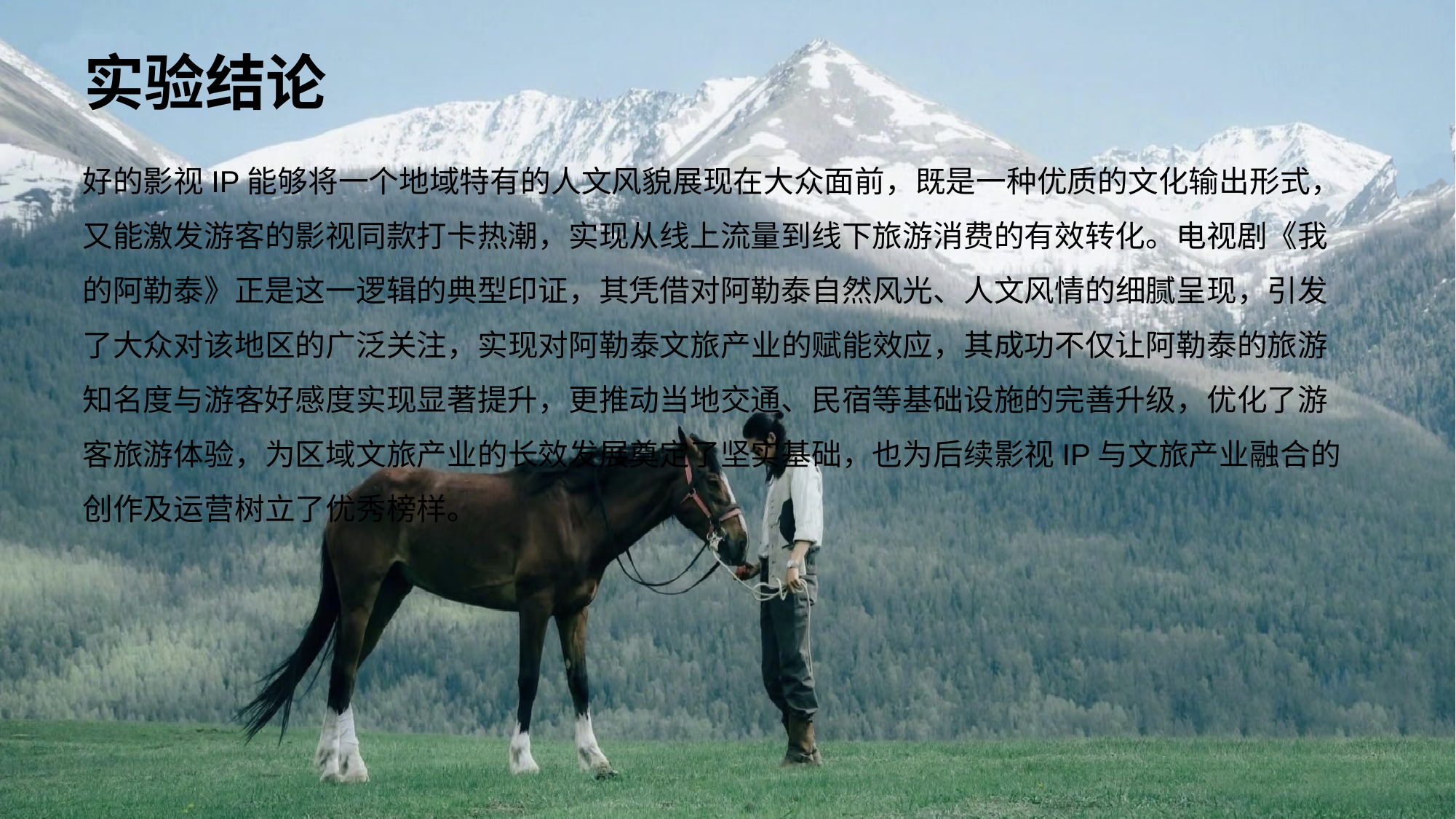

# 实验结论
好的影视IP能够将一个地域特有的人文风貌展现在大众面前，既是一种优质的文化输出形式，又能激发游客的影视同款打卡热潮，实现从线上流量到线下旅游消费的有效转化。电视剧《我的阿勒泰》正是这一逻辑的典型印证，其凭借对阿勒泰自然风光、人文风情的细腻呈现，引发了大众对该地区的广泛关注，实现对阿勒泰文旅产业的赋能效应，其成功不仅让阿勒泰的旅游知名度与游客好感度实现显著提升，更推动当地交通、民宿等基础设施的完善升级，优化了游客旅游体验，为区域文旅产业的长效发展奠定了坚实基础，也为后续影视IP与文旅产业融合的创作及运营树立了优秀榜样。